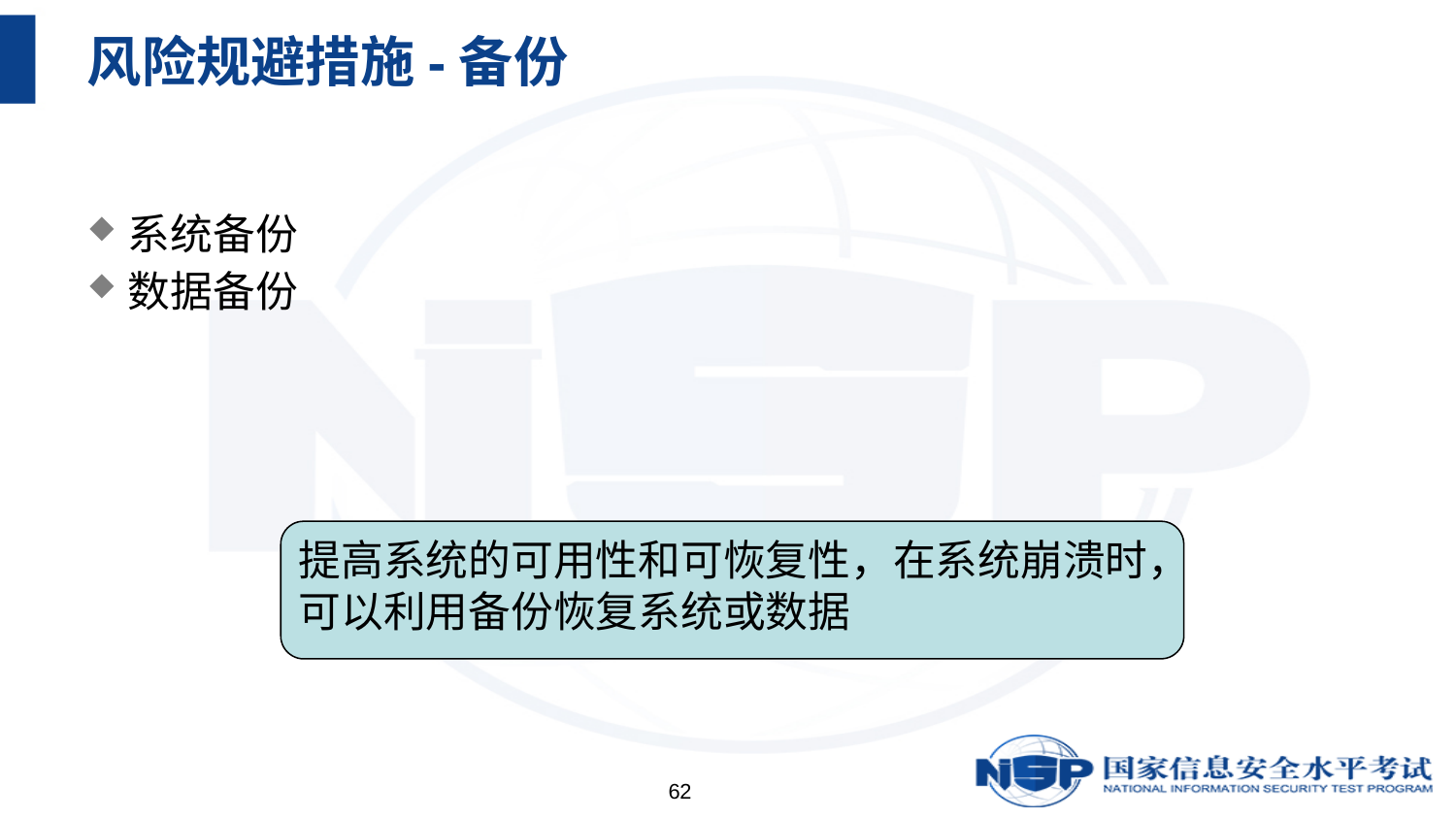

# 风险规避措施-备份

系统备份
数据备份

提高系统的可用性和可恢复性，在系统崩溃时，可以利用备份恢复系统或数据